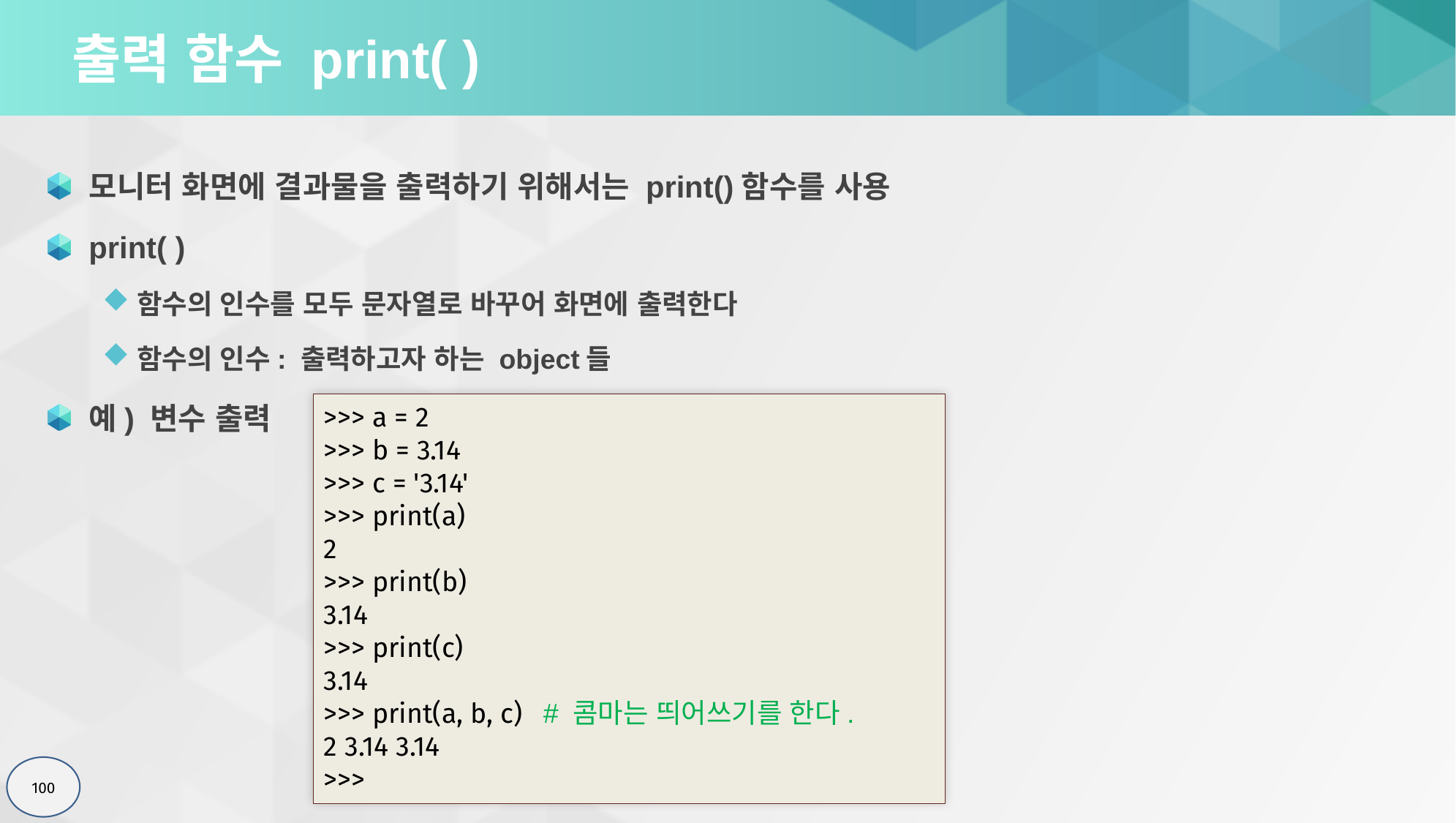

# 출력 함수 print( )
모니터 화면에 결과물을 출력하기 위해서는 print()함수를 사용
print( )
함수의 인수를 모두 문자열로 바꾸어 화면에 출력한다
함수의 인수: 출력하고자 하는 object들
예) 변수 출력

>>> a = 2
>>> b = 3.14
>>> c = '3.14'
>>> print(a)
2
>>> print(b)
3.14
>>> print(c)
3.14
>>> print(a, b, c)	# 콤마는 띄어쓰기를 한다.
2 3.14 3.14
>>>